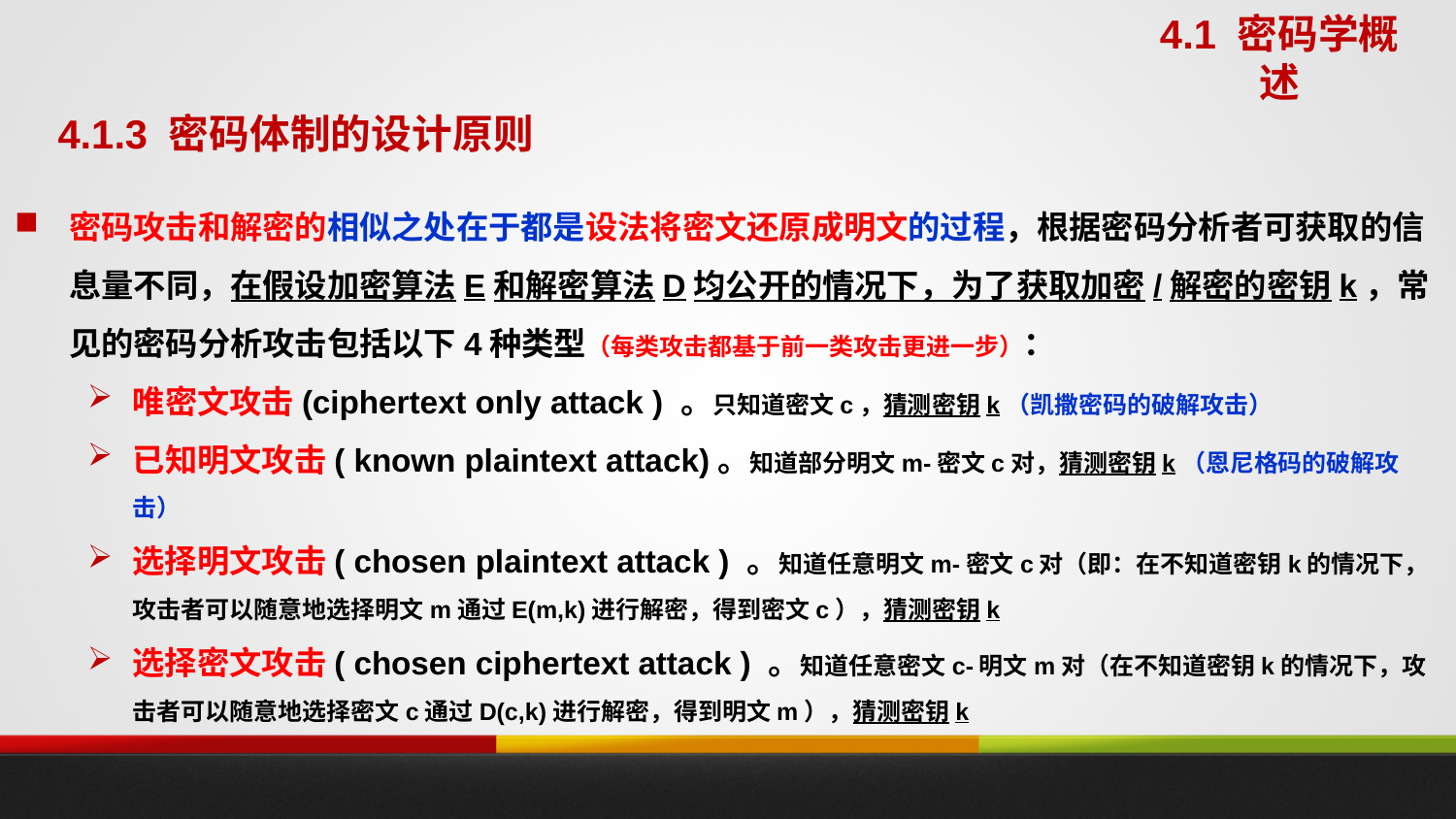

4.1 密码学概述
4.1.3 密码体制的设计原则
密码攻击和解密的相似之处在于都是设法将密文还原成明文的过程，根据密码分析者可获取的信息量不同，在假设加密算法E和解密算法D均公开的情况下，为了获取加密/解密的密钥k，常见的密码分析攻击包括以下4种类型（每类攻击都基于前一类攻击更进一步）：
唯密文攻击(ciphertext only attack ) 。只知道密文c，猜测密钥k（凯撒密码的破解攻击）
已知明文攻击( known plaintext attack)。知道部分明文m-密文c对，猜测密钥k（恩尼格码的破解攻击）
选择明文攻击( chosen plaintext attack ) 。知道任意明文m-密文c对（即：在不知道密钥k的情况下，攻击者可以随意地选择明文m通过E(m,k)进行解密，得到密文c），猜测密钥k
选择密文攻击( chosen ciphertext attack ) 。知道任意密文c-明文m对（在不知道密钥k的情况下，攻击者可以随意地选择密文c通过D(c,k)进行解密，得到明文m），猜测密钥k